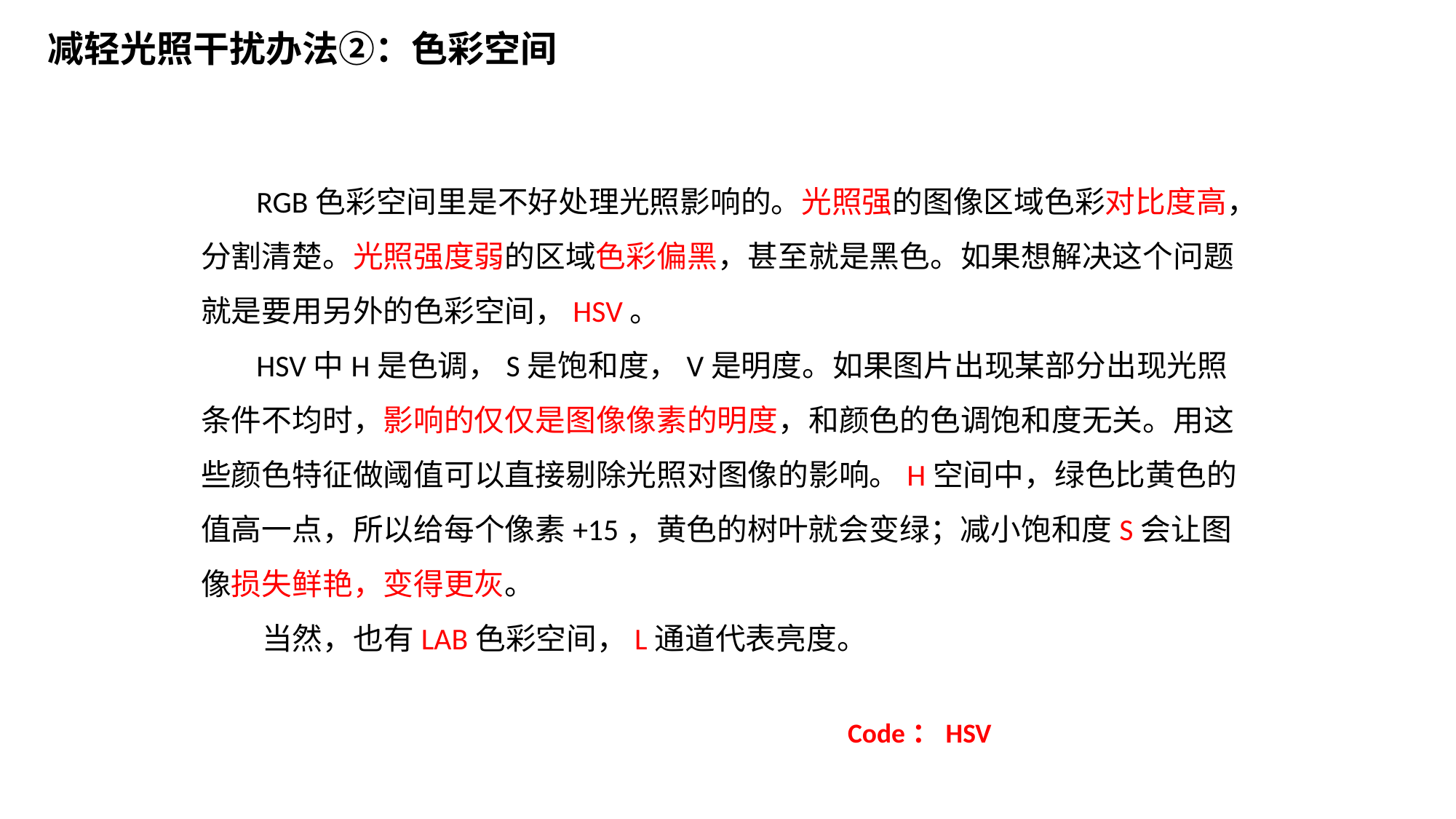

减轻光照干扰办法②：色彩空间
        RGB色彩空间里是不好处理光照影响的。光照强的图像区域色彩对比度高，分割清楚。光照强度弱的区域色彩偏黑，甚至就是黑色。如果想解决这个问题就是要用另外的色彩空间，HSV。
        HSV中H是色调，S是饱和度，V是明度。如果图片出现某部分出现光照条件不均时，影响的仅仅是图像像素的明度，和颜色的色调饱和度无关。用这些颜色特征做阈值可以直接剔除光照对图像的影响。H空间中，绿色比黄色的值高一点，所以给每个像素+15，黄色的树叶就会变绿；减小饱和度S会让图像损失鲜艳，变得更灰。
        当然，也有LAB色彩空间，L通道代表亮度。
Code：HSV
10